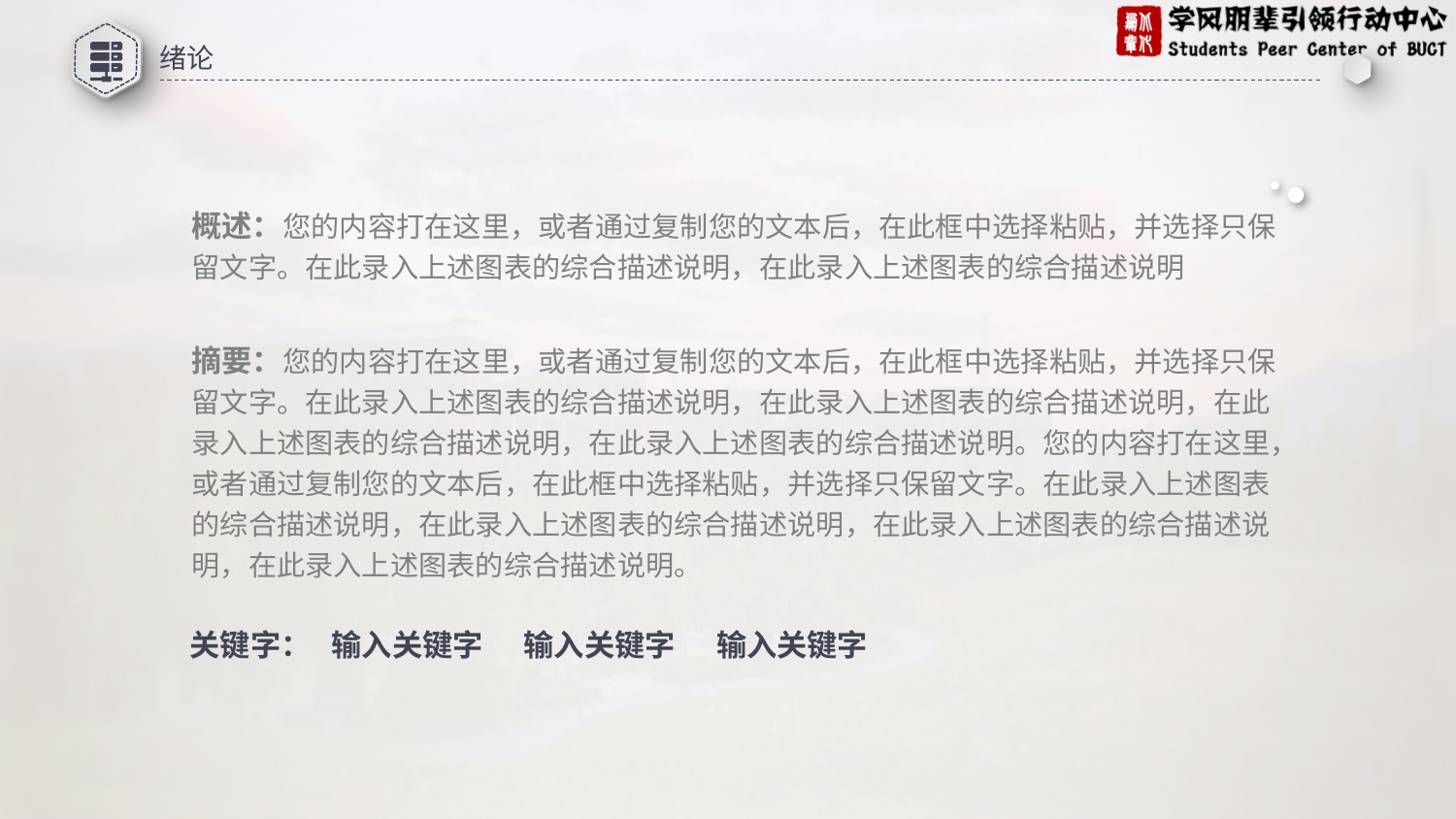

绪论

概述：您的内容打在这里，或者通过复制您的文本后，在此框中选择粘贴，并选择只保留文字。在此录入上述图表的综合描述说明，在此录入上述图表的综合描述说明
摘要：您的内容打在这里，或者通过复制您的文本后，在此框中选择粘贴，并选择只保留文字。在此录入上述图表的综合描述说明，在此录入上述图表的综合描述说明，在此录入上述图表的综合描述说明，在此录入上述图表的综合描述说明。您的内容打在这里，或者通过复制您的文本后，在此框中选择粘贴，并选择只保留文字。在此录入上述图表的综合描述说明，在此录入上述图表的综合描述说明，在此录入上述图表的综合描述说明，在此录入上述图表的综合描述说明。
关键字：   输入关键字      输入关键字      输入关键字